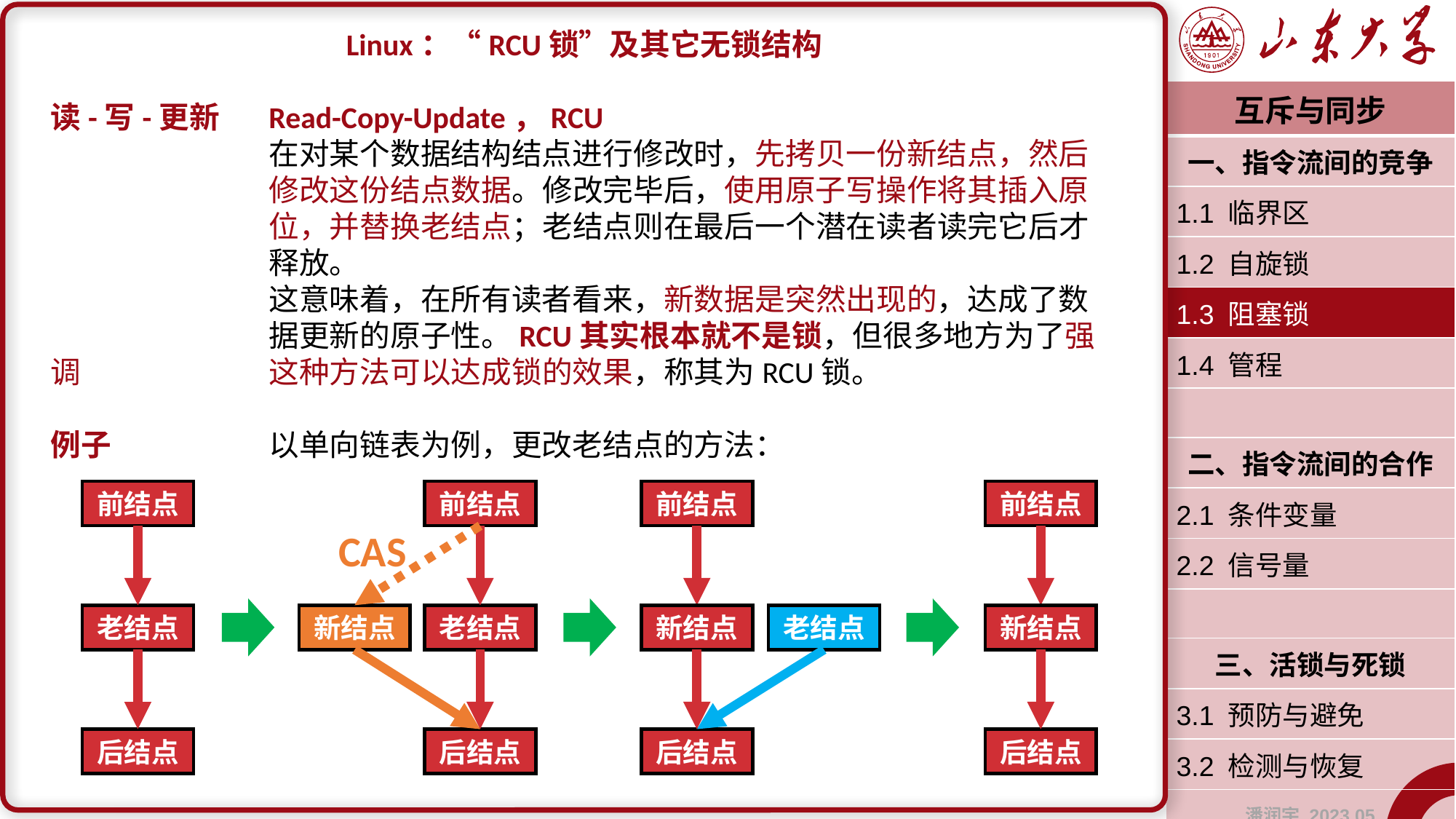

Linux：“RCU锁”及其它无锁结构

读-写-更新	Read-Copy-Update，RCU
		在对某个数据结构结点进行修改时，先拷贝一份新结点，然后		修改这份结点数据。修改完毕后，使用原子写操作将其插入原		位，并替换老结点；老结点则在最后一个潜在读者读完它后才		释放。
		这意味着，在所有读者看来，新数据是突然出现的，达成了数		据更新的原子性。RCU其实根本就不是锁，但很多地方为了强调		这种方法可以达成锁的效果，称其为RCU锁。

例子		以单向链表为例，更改老结点的方法：
| 互斥与同步 |
| --- |
| 一、指令流间的竞争 |
| 1.1 临界区 |
| 1.2 自旋锁 |
| 1.3 阻塞锁 |
| 1.4 管程 |
|  |
| 二、指令流间的合作 |
| 2.1 条件变量 |
| 2.2 信号量 |
|  |
| 三、活锁与死锁 |
| 3.1 预防与避免 |
| 3.2 检测与恢复 |
| 潘润宇 2023.05 |
前结点
老结点
后结点
前结点
新结点
老结点
后结点
CAS

前结点
新结点
老结点
后结点

前结点
新结点
后结点